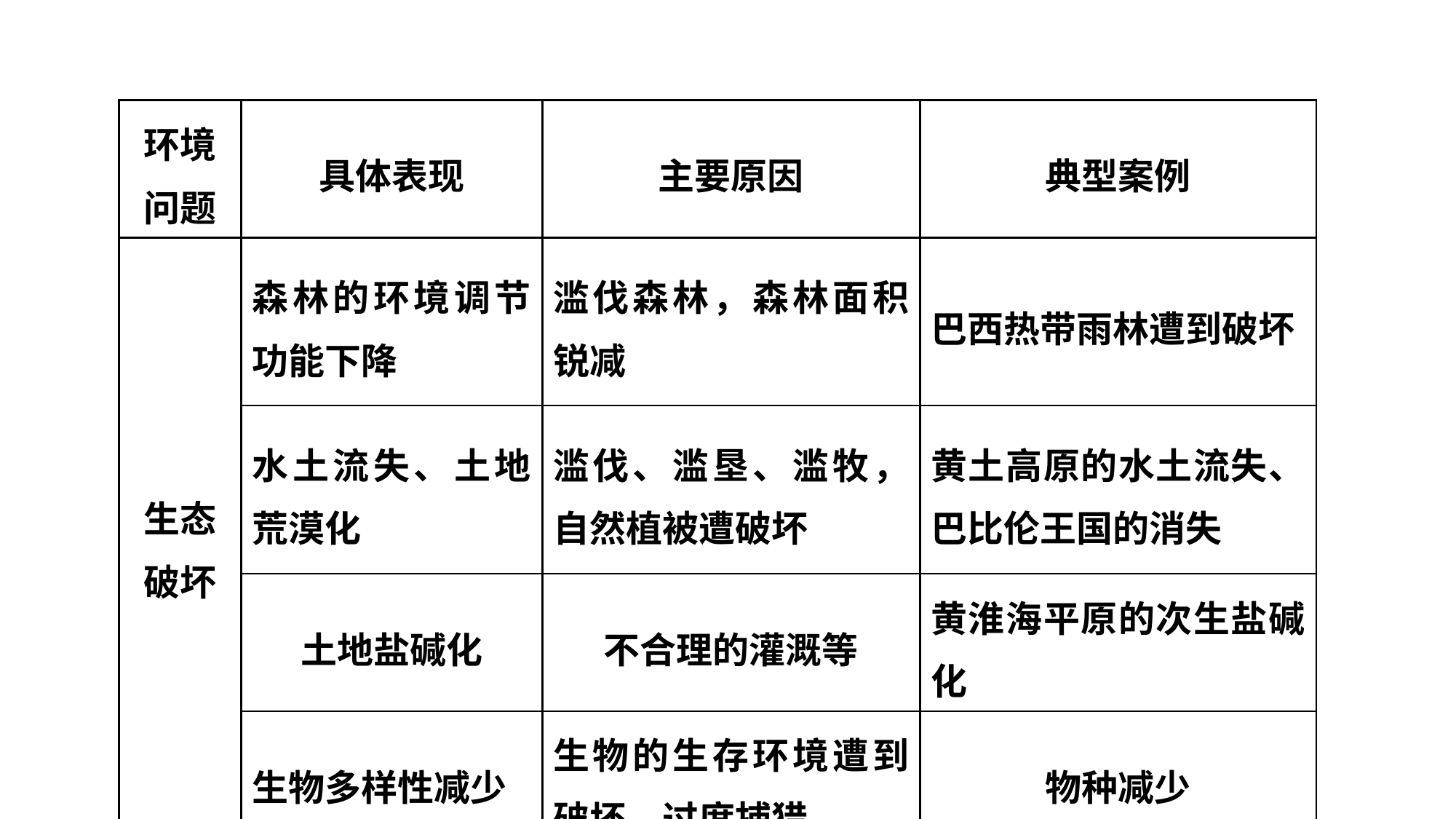

| 环境问题 | 具体表现 | 主要原因 | 典型案例 |
| --- | --- | --- | --- |
| 生态破坏 | 森林的环境调节功能下降 | 滥伐森林，森林面积锐减 | 巴西热带雨林遭到破坏 |
|  | 水土流失、土地荒漠化 | 滥伐、滥垦、滥牧，自然植被遭破坏 | 黄土高原的水土流失、巴比伦王国的消失 |
|  | 土地盐碱化 | 不合理的灌溉等 | 黄淮海平原的次生盐碱化 |
|  | 生物多样性减少 | 生物的生存环境遭到破坏，过度捕猎 | 物种减少 |